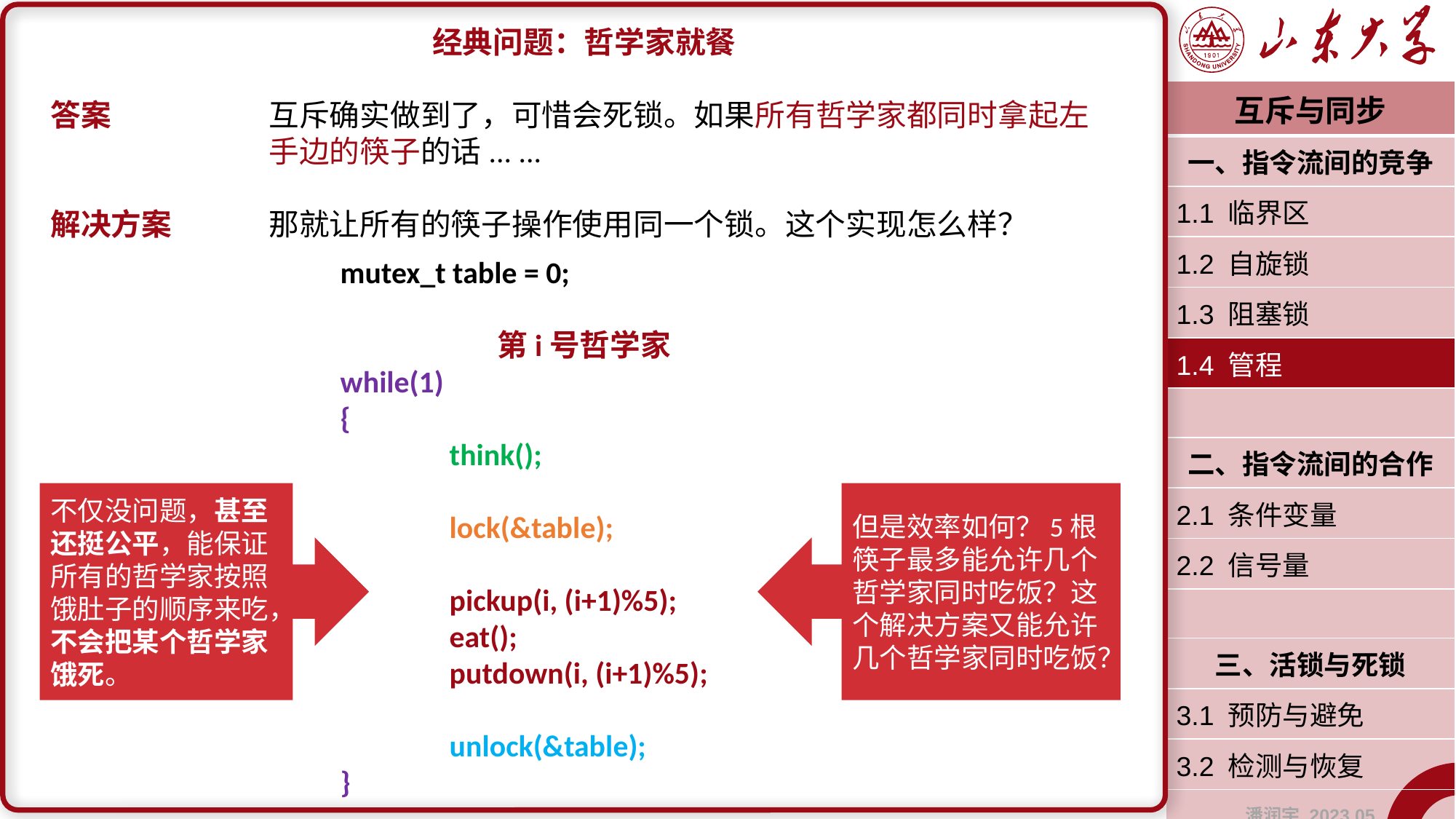

经典问题：哲学家就餐

答案		互斥确实做到了，可惜会死锁。如果所有哲学家都同时拿起左		手边的筷子的话... ...

解决方案	那就让所有的筷子操作使用同一个锁。这个实现怎么样？

| 互斥与同步 |
| --- |
| 一、指令流间的竞争 |
| 1.1 临界区 |
| 1.2 自旋锁 |
| 1.3 阻塞锁 |
| 1.4 管程 |
|  |
| 二、指令流间的合作 |
| 2.1 条件变量 |
| 2.2 信号量 |
|  |
| 三、活锁与死锁 |
| 3.1 预防与避免 |
| 3.2 检测与恢复 |
| 潘润宇 2023.05 |
mutex_t table = 0;

第i号哲学家
while(1)
{
	think();

	lock(&table);

	pickup(i, (i+1)%5);
	eat();
	putdown(i, (i+1)%5);

	unlock(&table);
}
不仅没问题，甚至还挺公平，能保证所有的哲学家按照饿肚子的顺序来吃，不会把某个哲学家饿死。
但是效率如何？5根筷子最多能允许几个哲学家同时吃饭？这个解决方案又能允许几个哲学家同时吃饭？